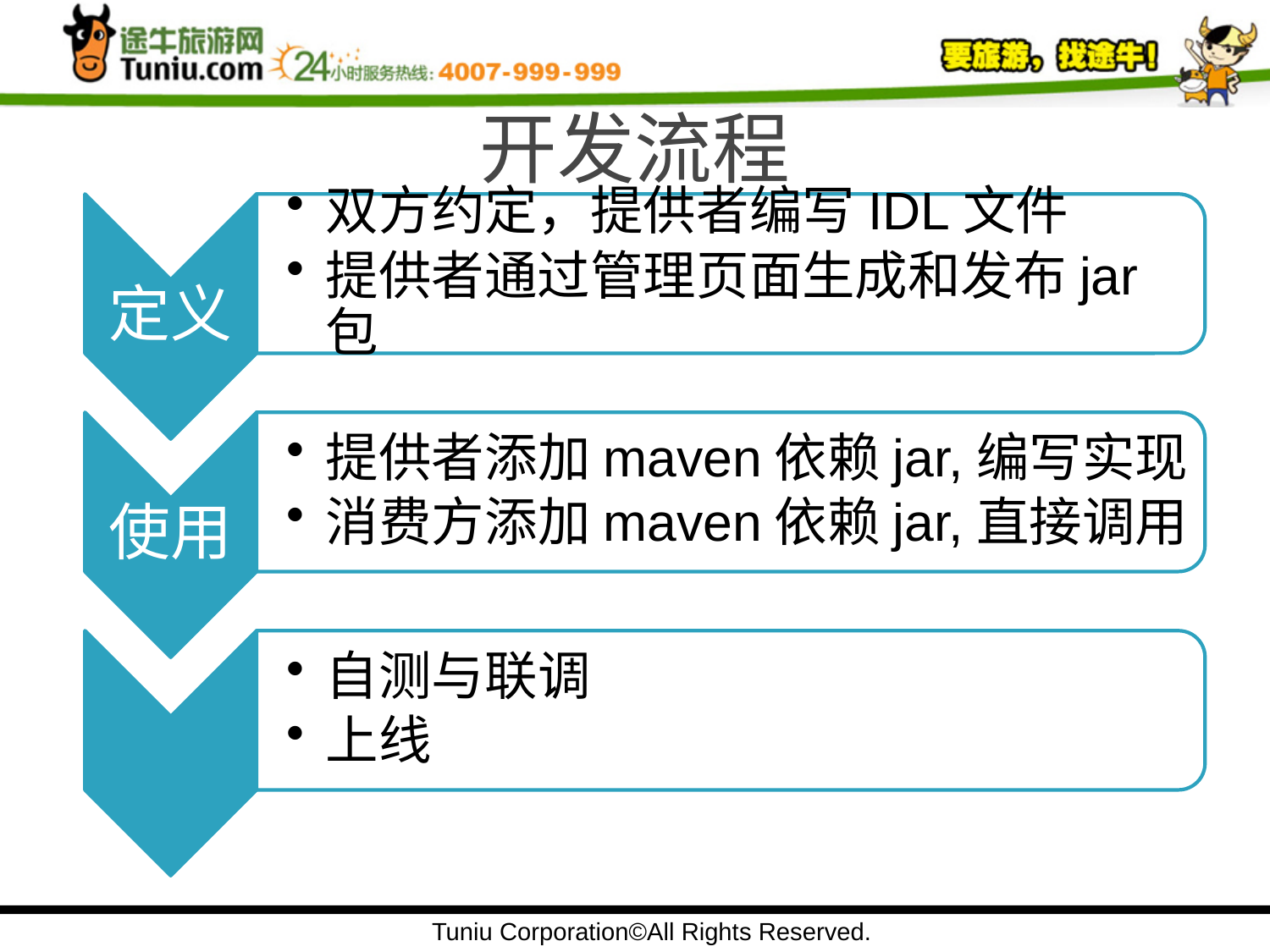

# 开发流程
定义
双方约定，提供者编写IDL文件
提供者通过管理页面生成和发布jar包
使用
提供者添加maven依赖jar,编写实现
消费方添加maven依赖jar,直接调用

自测与联调
上线